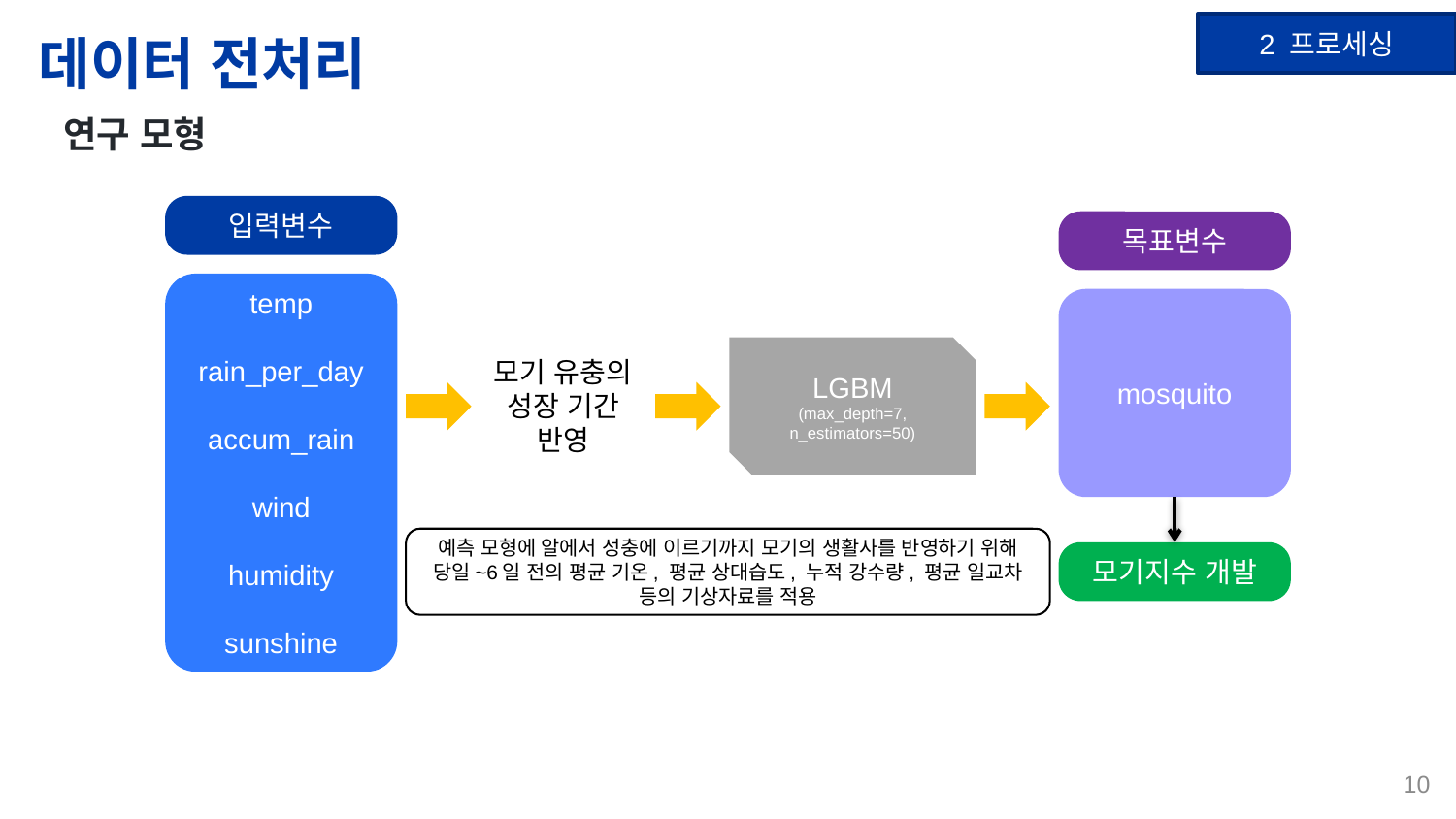

# 데이터 전처리
2 프로세싱
연구 모형
입력변수
temp

rain_per_day

accum_rain

wind

humidity

sunshine
목표변수
mosquito
모기지수 개발
LGBM
(max_depth=7, n_estimators=50)
모기 유충의
성장 기간
반영

예측 모형에 알에서 성충에 이르기까지 모기의 생활사를 반영하기 위해 당일~6일 전의 평균 기온, 평균 상대습도, 누적 강수량, 평균 일교차 등의 기상자료를 적용
10